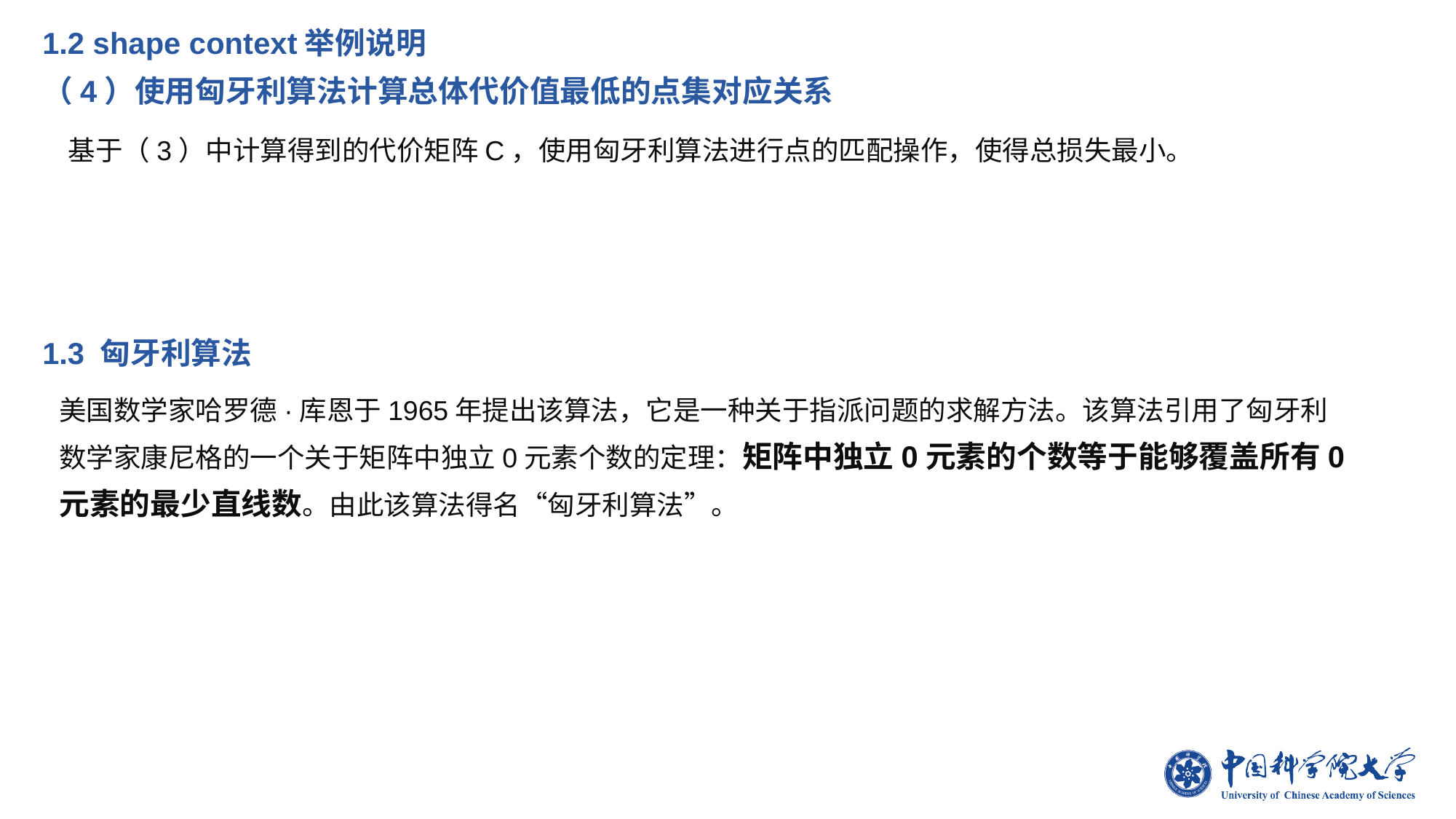

1.2 shape context举例说明
（4）使用匈牙利算法计算总体代价值最低的点集对应关系
基于（3）中计算得到的代价矩阵C，使用匈牙利算法进行点的匹配操作，使得总损失最小。
1.3 匈牙利算法
美国数学家哈罗德·库恩于1965年提出该算法，它是一种关于指派问题的求解方法。该算法引用了匈牙利数学家康尼格的一个关于矩阵中独立0元素个数的定理：矩阵中独立0元素的个数等于能够覆盖所有0元素的最少直线数。由此该算法得名“匈牙利算法”。